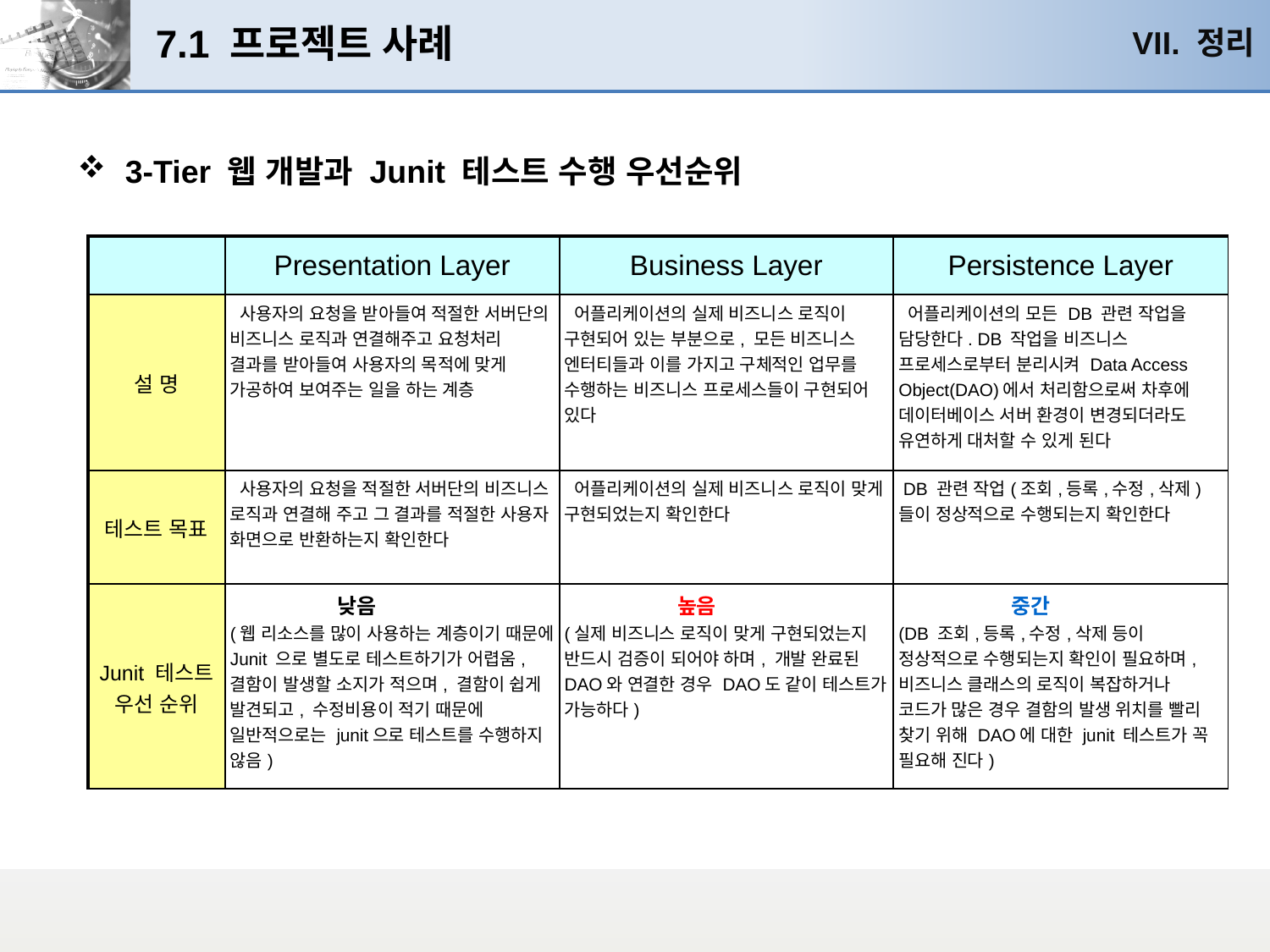

# 7.1 프로젝트 사례
VII. 정리
3-Tier 웹 개발과 Junit 테스트 수행 우선순위

|  | Presentation Layer | Business Layer | Persistence Layer |
| --- | --- | --- | --- |
| 설 명 | 사용자의 요청을 받아들여 적절한 서버단의 비즈니스 로직과 연결해주고 요청처리 결과를 받아들여 사용자의 목적에 맞게 가공하여 보여주는 일을 하는 계층 | 어플리케이션의 실제 비즈니스 로직이 구현되어 있는 부분으로, 모든 비즈니스 엔터티들과 이를 가지고 구체적인 업무를 수행하는 비즈니스 프로세스들이 구현되어 있다 | 어플리케이션의 모든 DB 관련 작업을 담당한다. DB 작업을 비즈니스 프로세스로부터 분리시켜 Data Access Object(DAO)에서 처리함으로써 차후에 데이터베이스 서버 환경이 변경되더라도 유연하게 대처할 수 있게 된다 |
| 테스트 목표 | 사용자의 요청을 적절한 서버단의 비즈니스 로직과 연결해 주고 그 결과를 적절한 사용자 화면으로 반환하는지 확인한다 | 어플리케이션의 실제 비즈니스 로직이 맞게 구현되었는지 확인한다 | DB 관련 작업(조회,등록,수정,삭제)들이 정상적으로 수행되는지 확인한다 |
| Junit 테스트 우선 순위 | 낮음 (웹 리소스를 많이 사용하는 계층이기 때문에 Junit 으로 별도로 테스트하기가 어렵움, 결함이 발생할 소지가 적으며, 결함이 쉽게 발견되고, 수정비용이 적기 때문에 일반적으로는 junit으로 테스트를 수행하지 않음) | 높음 (실제 비즈니스 로직이 맞게 구현되었는지 반드시 검증이 되어야 하며, 개발 완료된 DAO와 연결한 경우 DAO도 같이 테스트가 가능하다) | 중간 (DB 조회,등록,수정,삭제 등이 정상적으로 수행되는지 확인이 필요하며, 비즈니스 클래스의 로직이 복잡하거나 코드가 많은 경우 결함의 발생 위치를 빨리 찾기 위해 DAO에 대한 junit 테스트가 꼭 필요해 진다) |